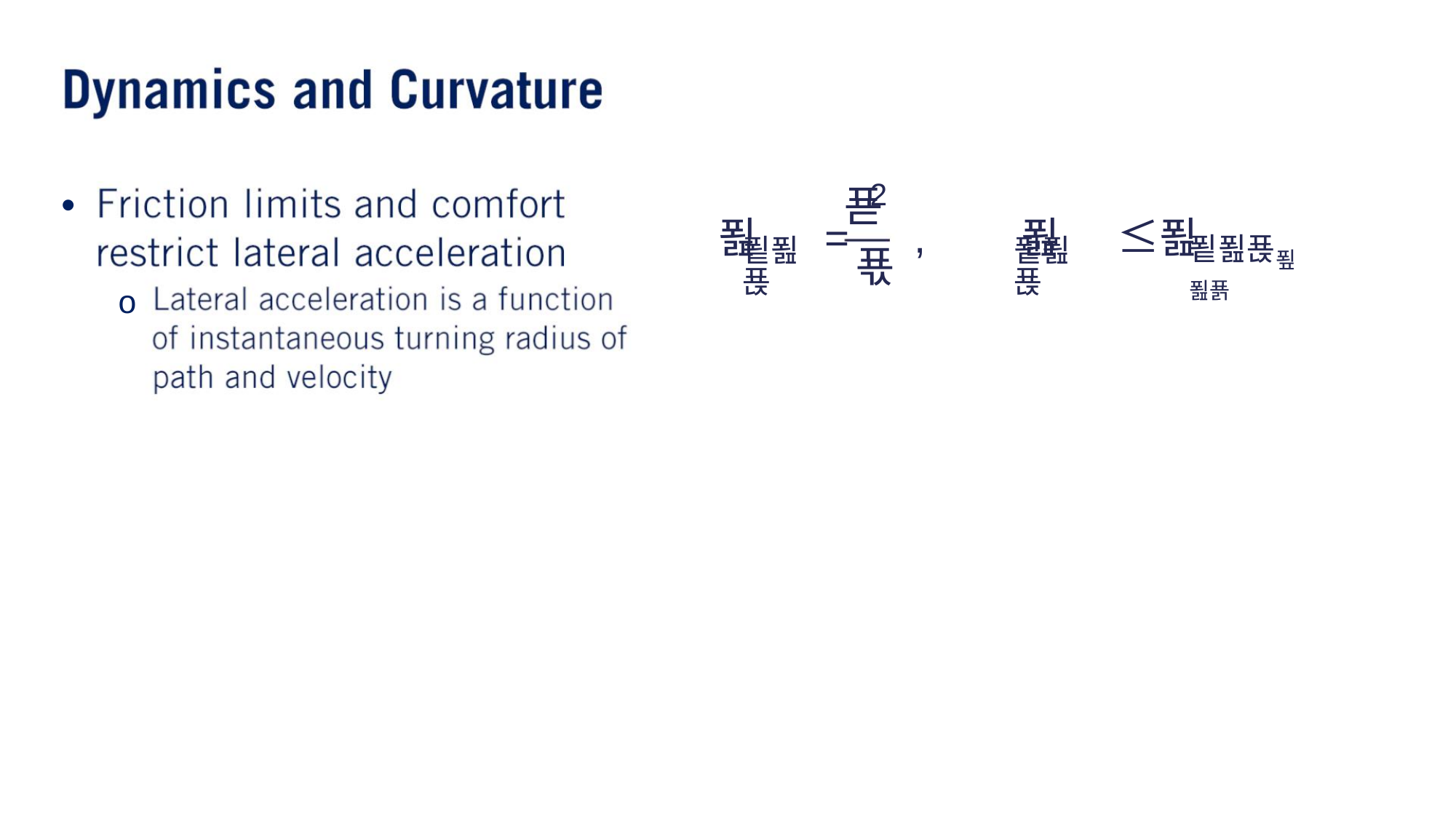

2
푎 = , 푎 ≤푎
•
푣
푙푎푡
푙푎푡
푙푎푡푚푎푥
푟
o